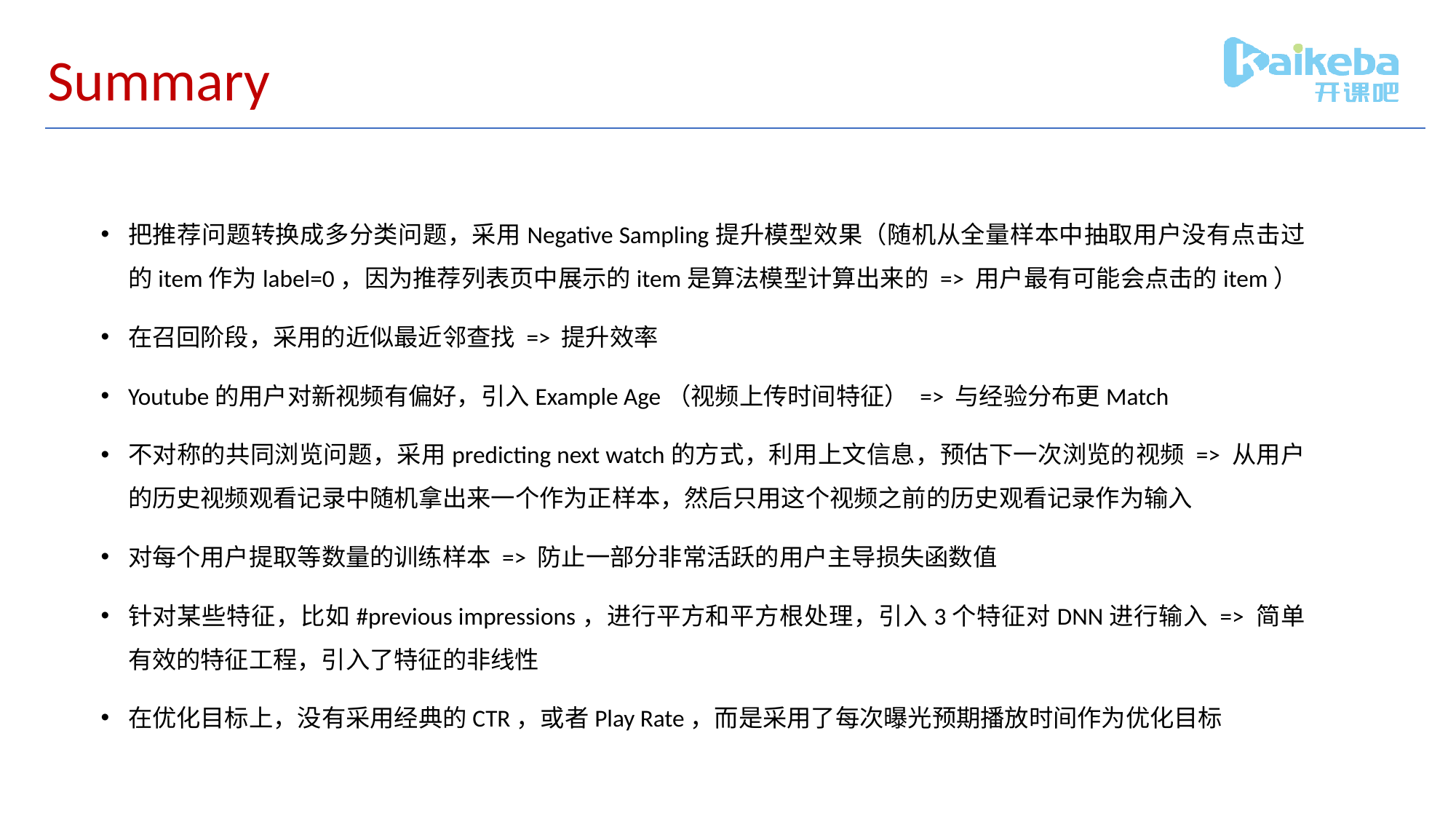

# Summary
把推荐问题转换成多分类问题，采用Negative Sampling提升模型效果（随机从全量样本中抽取用户没有点击过的item作为label=0，因为推荐列表页中展示的item是算法模型计算出来的 => 用户最有可能会点击的item）
在召回阶段，采用的近似最近邻查找 => 提升效率
Youtube的用户对新视频有偏好，引入Example Age（视频上传时间特征） => 与经验分布更Match
不对称的共同浏览问题，采用predicting next watch的方式，利用上文信息，预估下一次浏览的视频 => 从用户的历史视频观看记录中随机拿出来一个作为正样本，然后只用这个视频之前的历史观看记录作为输入
对每个用户提取等数量的训练样本 => 防止一部分非常活跃的用户主导损失函数值
针对某些特征，比如#previous impressions，进行平方和平方根处理，引入3个特征对DNN进行输入 => 简单有效的特征工程，引入了特征的非线性
在优化目标上，没有采用经典的CTR，或者Play Rate，而是采用了每次曝光预期播放时间作为优化目标